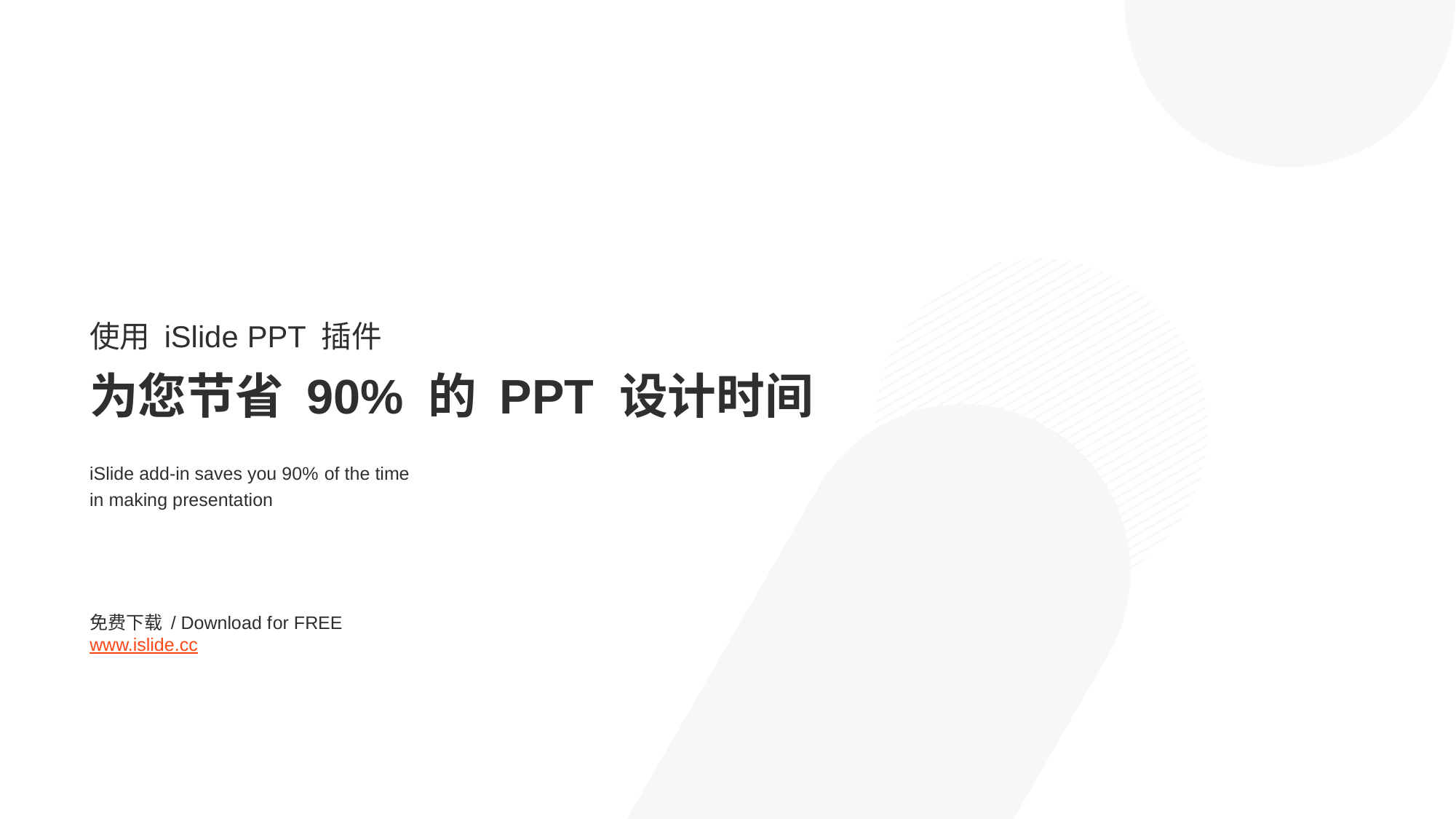

使用 iSlide  PPT 插件
为您节省 90% 的 PPT 设计时间
iSlide add-in saves you 90%  of the time
in making presentation
免费下载 / Download f or FREE
www.islide.cc